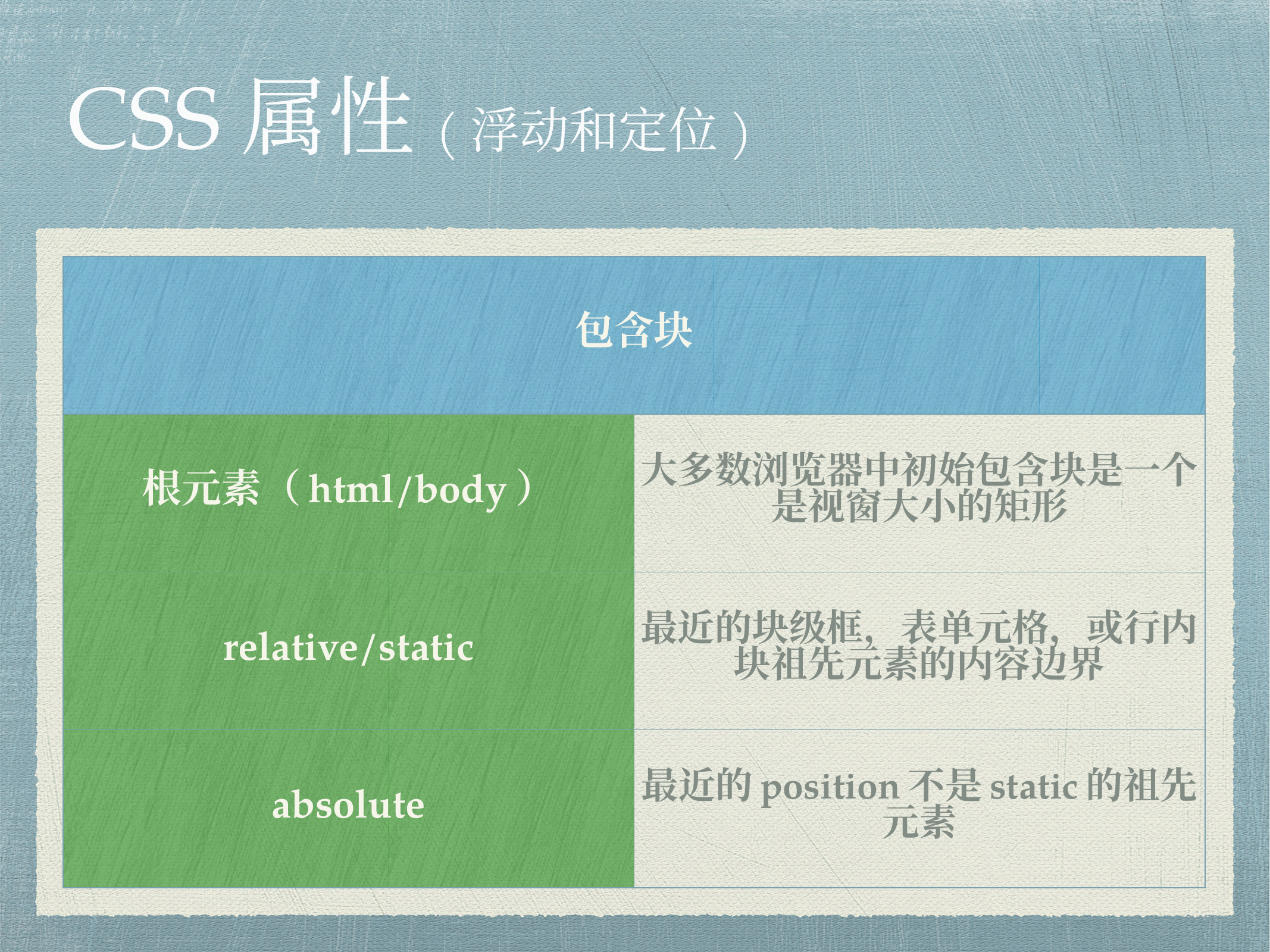

# CSS属性(浮动和定位)
| 包含块 |  |
| --- | --- |
| 根元素（html/body） | 大多数浏览器中初始包含块是一个是视窗大小的矩形 |
| relative/static | 最近的块级框，表单元格，或行内块祖先元素的内容边界 |
| absolute | 最近的position不是static的祖先元素 |